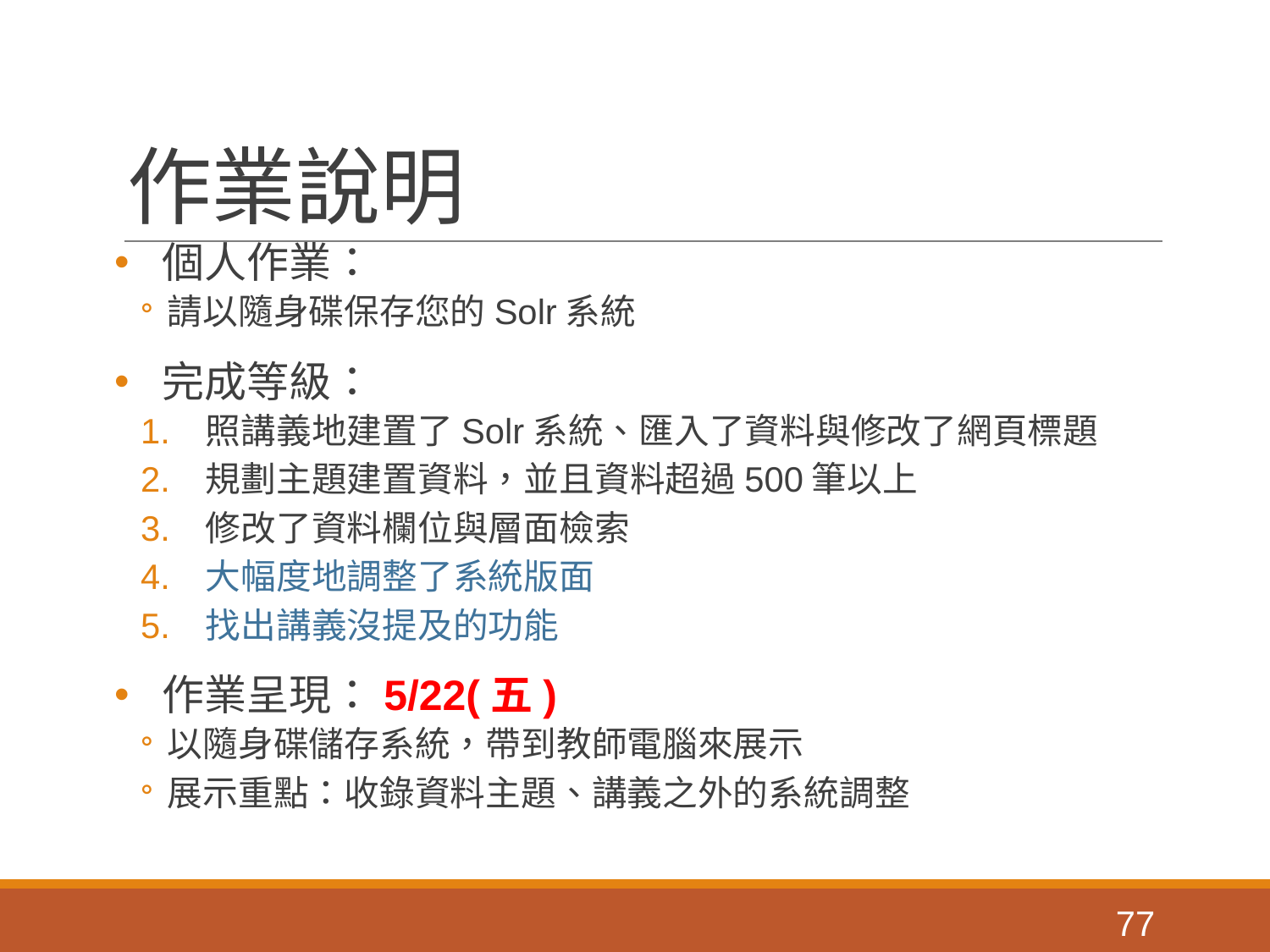

# 作業說明
個人作業：
請以隨身碟保存您的Solr系統
完成等級：
照講義地建置了Solr系統、匯入了資料與修改了網頁標題
規劃主題建置資料，並且資料超過500筆以上
修改了資料欄位與層面檢索
大幅度地調整了系統版面
找出講義沒提及的功能
作業呈現：5/22(五)
以隨身碟儲存系統，帶到教師電腦來展示
展示重點：收錄資料主題、講義之外的系統調整
77